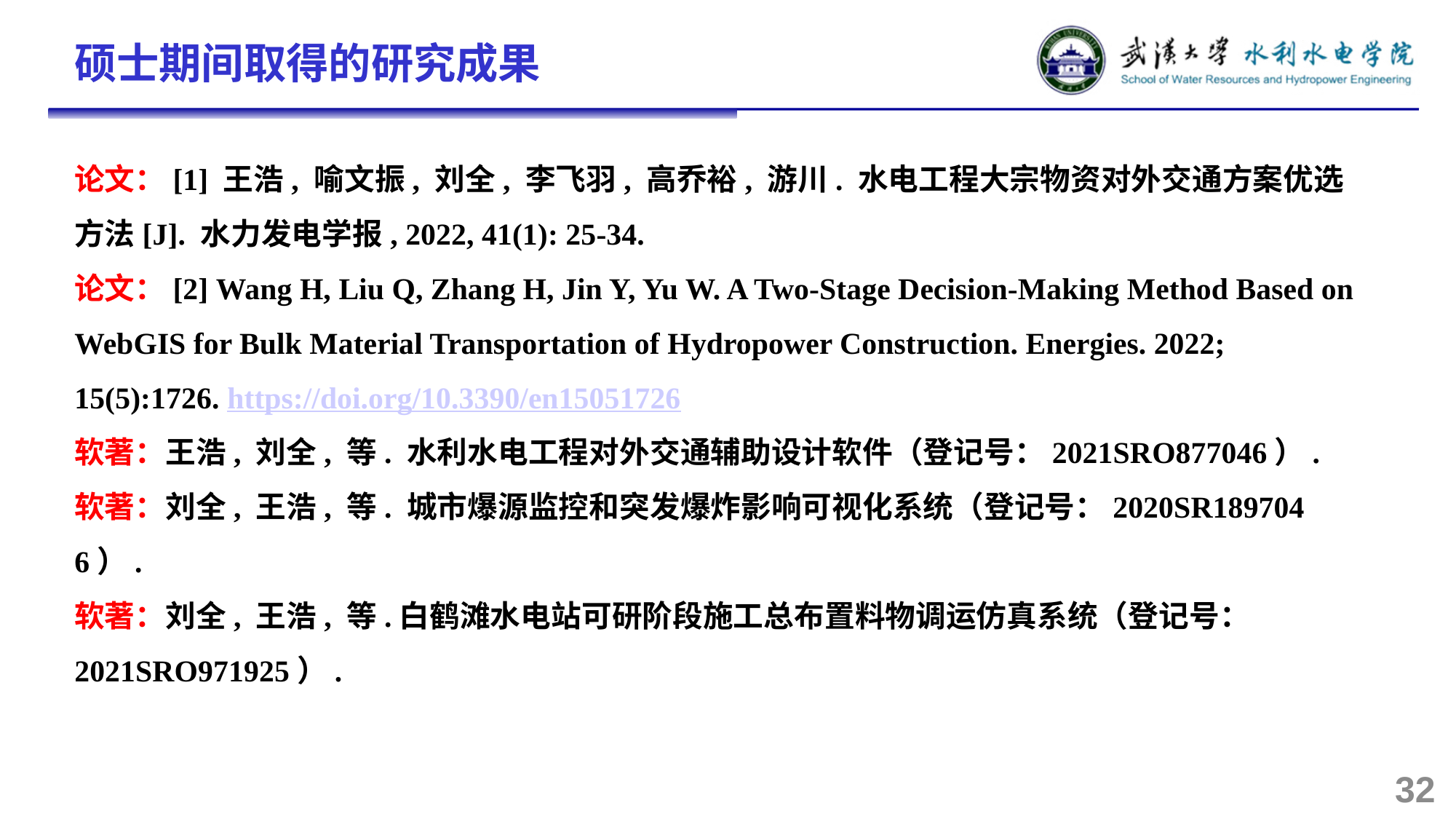

硕士期间取得的研究成果
论文：[1] 王浩, 喻文振, 刘全, 李飞羽, 高乔裕, 游川. 水电工程大宗物资对外交通方案优选方法[J]. 水力发电学报, 2022, 41(1): 25-34.
论文：[2] Wang H, Liu Q, Zhang H, Jin Y, Yu W. A Two-Stage Decision-Making Method Based on WebGIS for Bulk Material Transportation of Hydropower Construction. Energies. 2022; 15(5):1726. https://doi.org/10.3390/en15051726
软著：王浩, 刘全, 等. 水利水电工程对外交通辅助设计软件（登记号：2021SRO877046）.
软著：刘全, 王浩, 等. 城市爆源监控和突发爆炸影响可视化系统（登记号：2020SR1897046）.
软著：刘全, 王浩, 等.白鹤滩水电站可研阶段施工总布置料物调运仿真系统（登记号：2021SRO971925）.
32